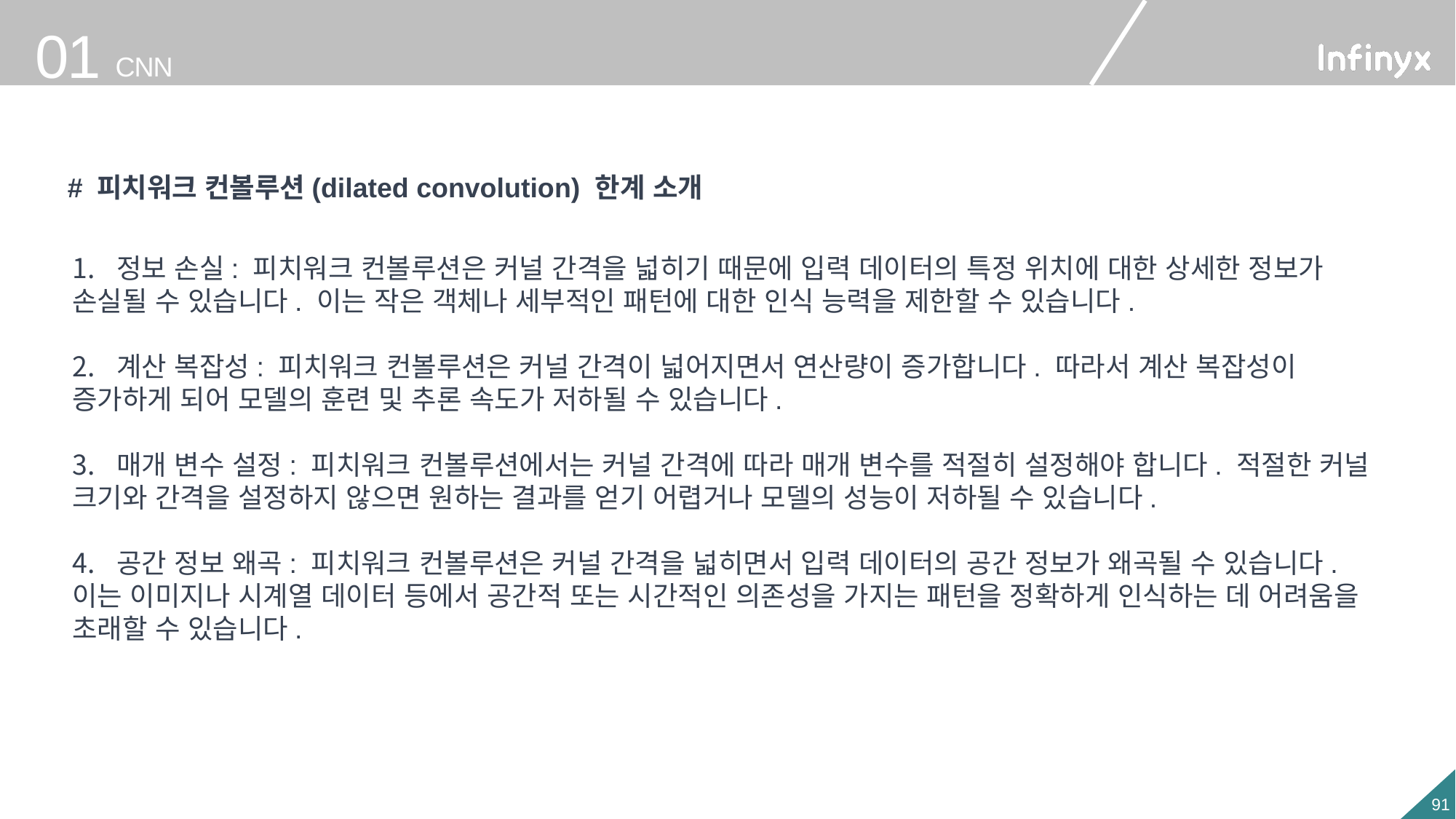

# 피치워크 컨볼루션(dilated convolution) 한계 소개
  정보 손실: 피치워크 컨볼루션은 커널 간격을 넓히기 때문에 입력 데이터의 특정 위치에 대한 상세한 정보가 손실될 수 있습니다. 이는 작은 객체나 세부적인 패턴에 대한 인식 능력을 제한할 수 있습니다.

  계산 복잡성: 피치워크 컨볼루션은 커널 간격이 넓어지면서 연산량이 증가합니다. 따라서 계산 복잡성이 증가하게 되어 모델의 훈련 및 추론 속도가 저하될 수 있습니다.

  매개 변수 설정: 피치워크 컨볼루션에서는 커널 간격에 따라 매개 변수를 적절히 설정해야 합니다. 적절한 커널 크기와 간격을 설정하지 않으면 원하는 결과를 얻기 어렵거나 모델의 성능이 저하될 수 있습니다.

  공간 정보 왜곡: 피치워크 컨볼루션은 커널 간격을 넓히면서 입력 데이터의 공간 정보가 왜곡될 수 있습니다. 이는 이미지나 시계열 데이터 등에서 공간적 또는 시간적인 의존성을 가지는 패턴을 정확하게 인식하는 데 어려움을 초래할 수 있습니다.